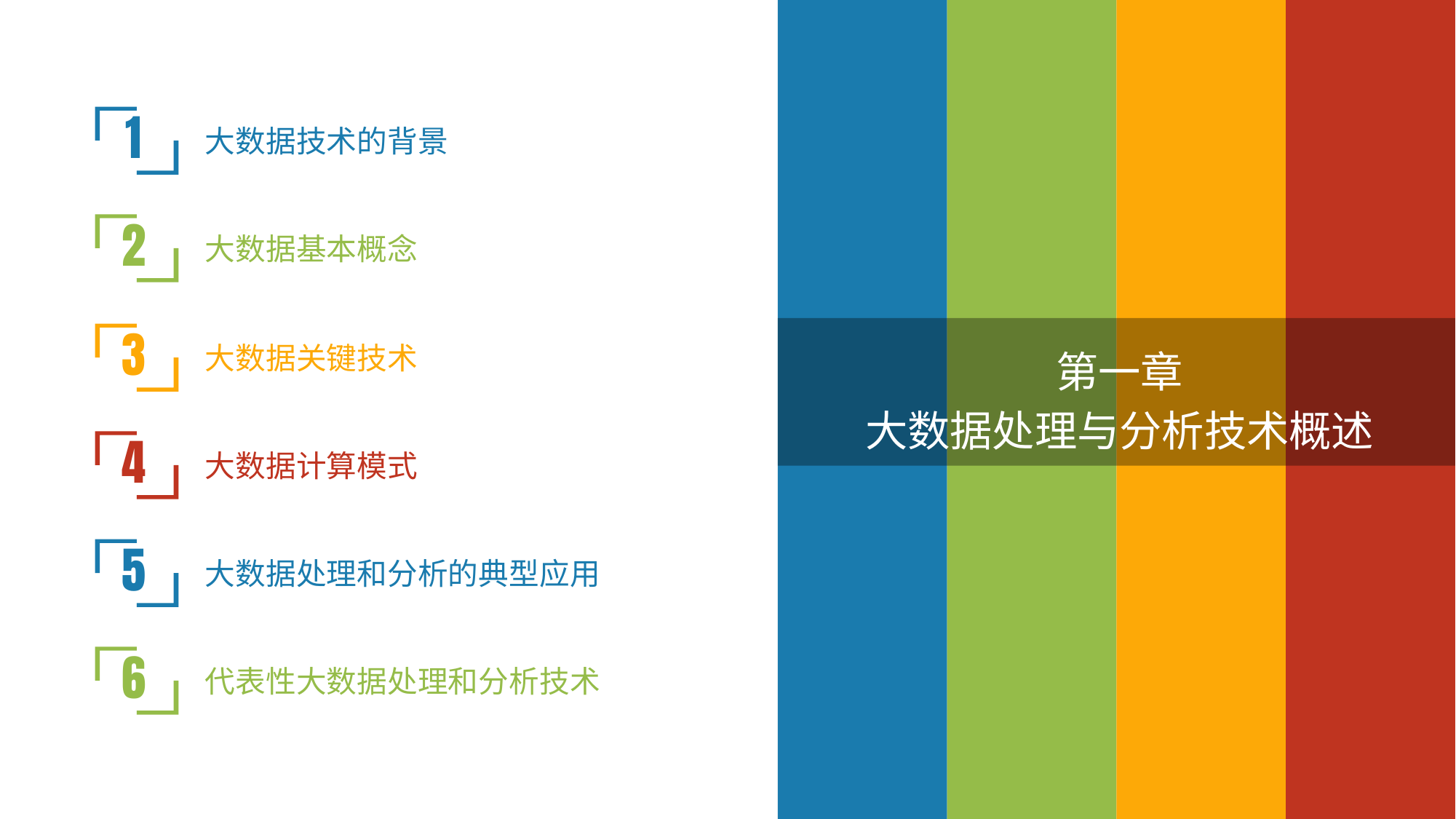

1
大数据技术的背景
2
大数据基本概念
3
大数据关键技术
第一章
大数据处理与分析技术概述
4
大数据计算模式
5
大数据处理和分析的典型应用
6
代表性大数据处理和分析技术